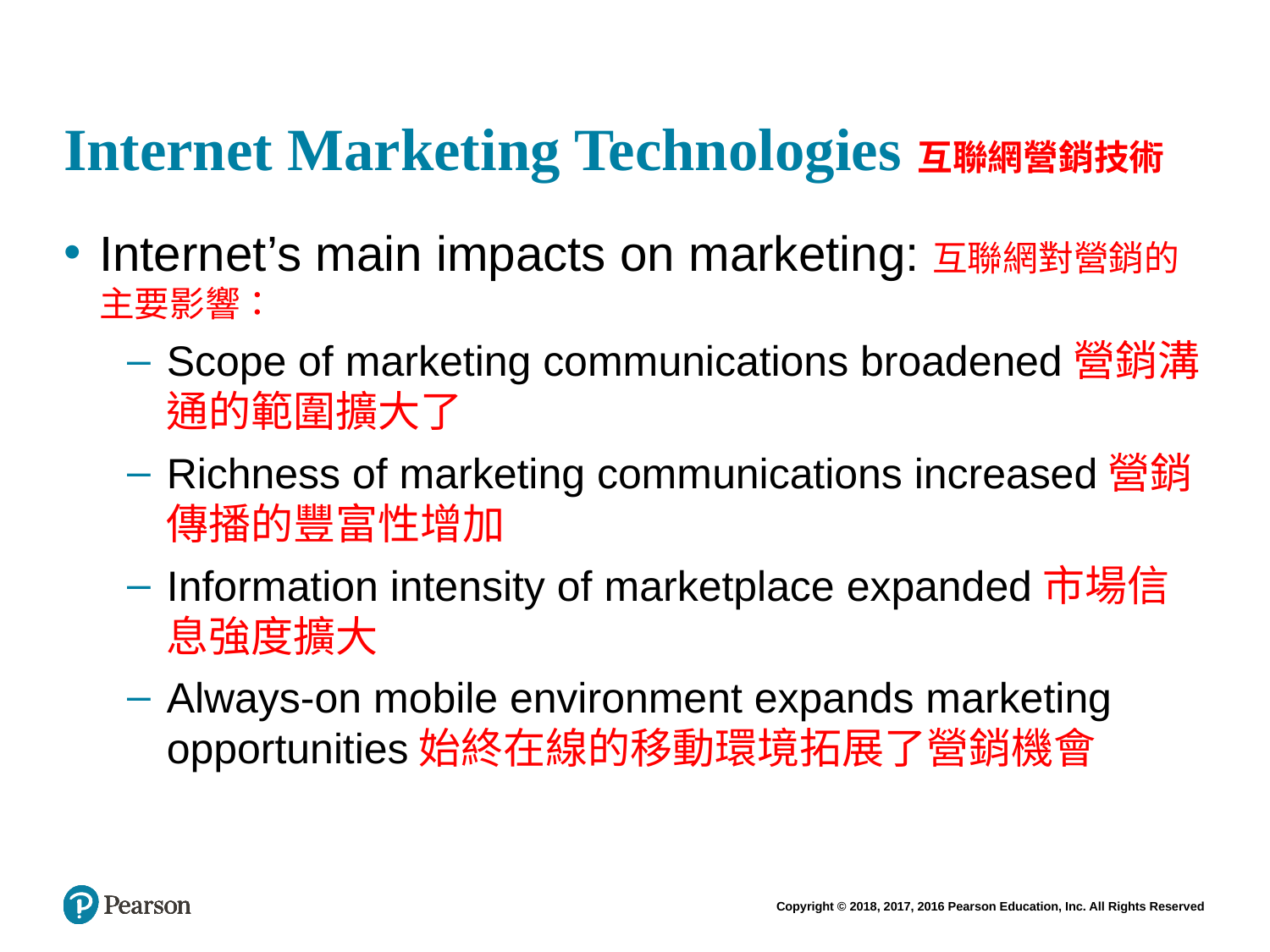

# Internet Marketing Technologies互聯網營銷技術
Internet’s main impacts on marketing:互聯網對營銷的主要影響：
Scope of marketing communications broadened營銷溝通的範圍擴大了
Richness of marketing communications increased營銷傳播的豐富性增加
Information intensity of marketplace expanded市場信息強度擴大
Always-on mobile environment expands marketing opportunities始終在線的移動環境拓展了營銷機會